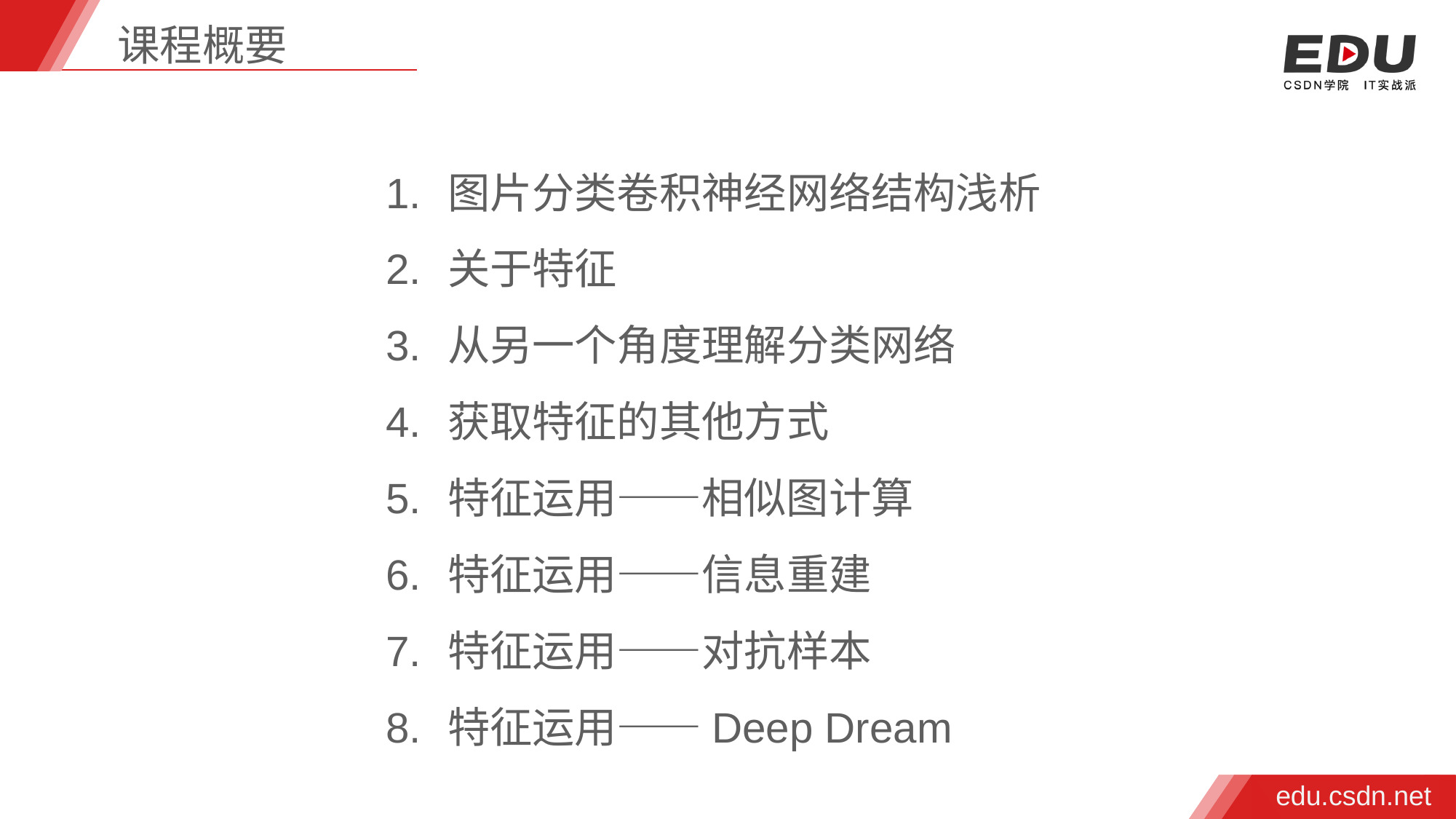

课程概要
图片分类卷积神经网络结构浅析
关于特征
从另一个角度理解分类网络
获取特征的其他方式
特征运用——相似图计算
特征运用——信息重建
特征运用——对抗样本
特征运用——Deep Dream

edu.csdn.net